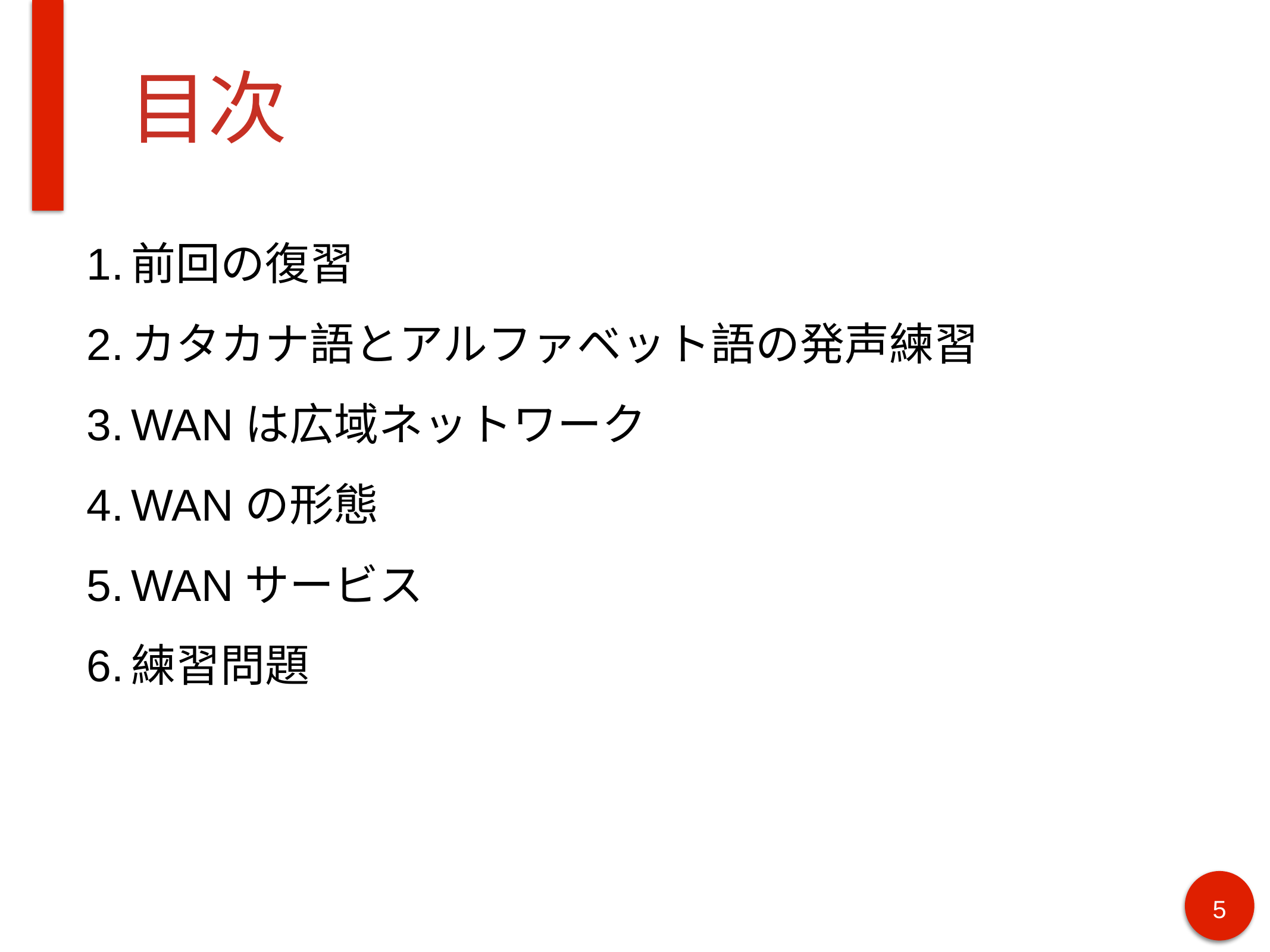

# 目次
前回の復習
カタカナ語とアルファベット語の発声練習
WANは広域ネットワーク
WANの形態
WANサービス
練習問題

5